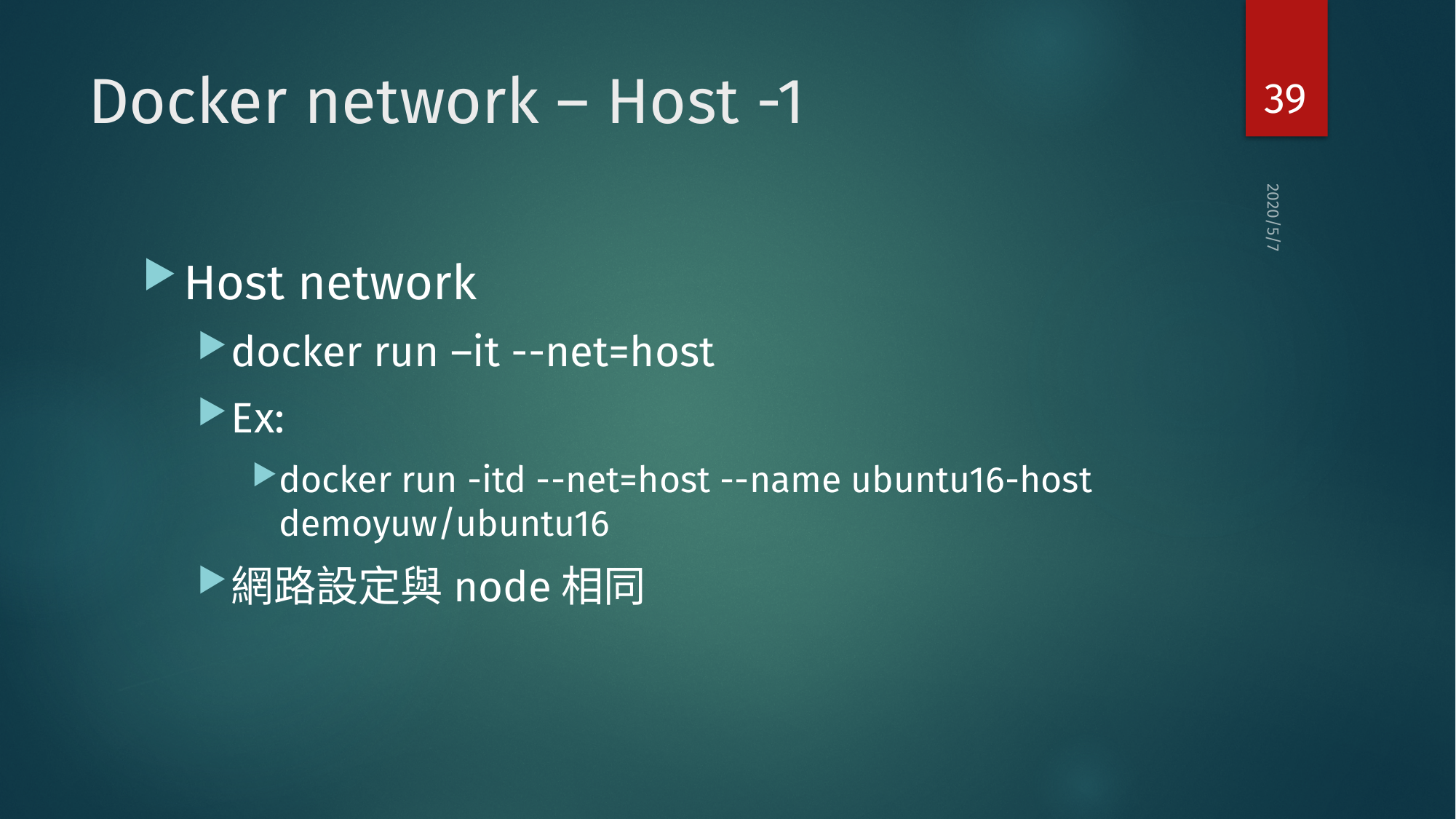

39
# Docker network – Host -1
2020/5/7
Host network
docker run –it --net=host
Ex:
docker run -itd --net=host --name ubuntu16-host demoyuw/ubuntu16
網路設定與node相同